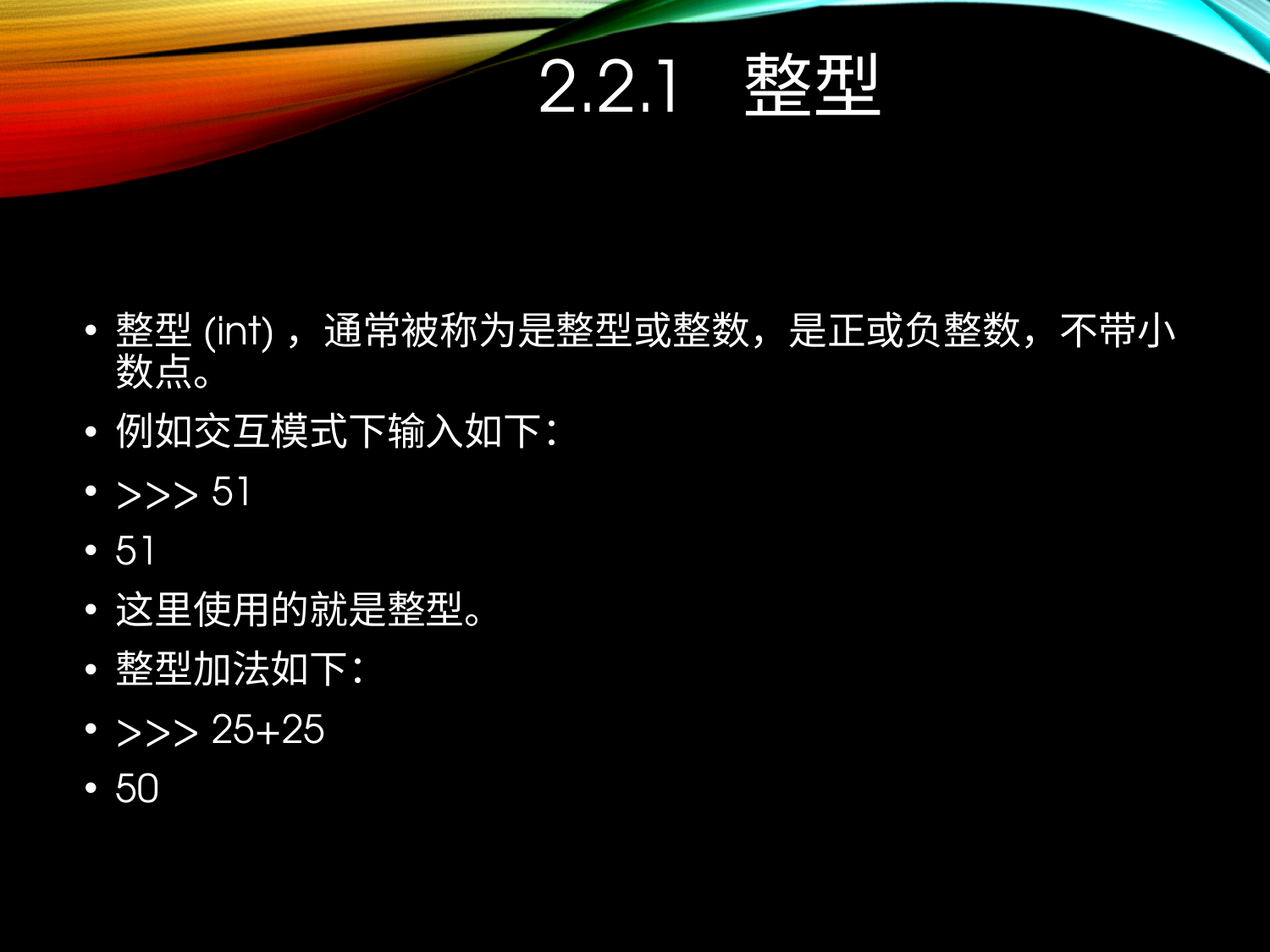

# 2.2.1  整型
整型(int)，通常被称为是整型或整数，是正或负整数，不带小数点。
例如交互模式下输入如下：
>>> 51
51
这里使用的就是整型。
整型加法如下：
>>> 25+25
50